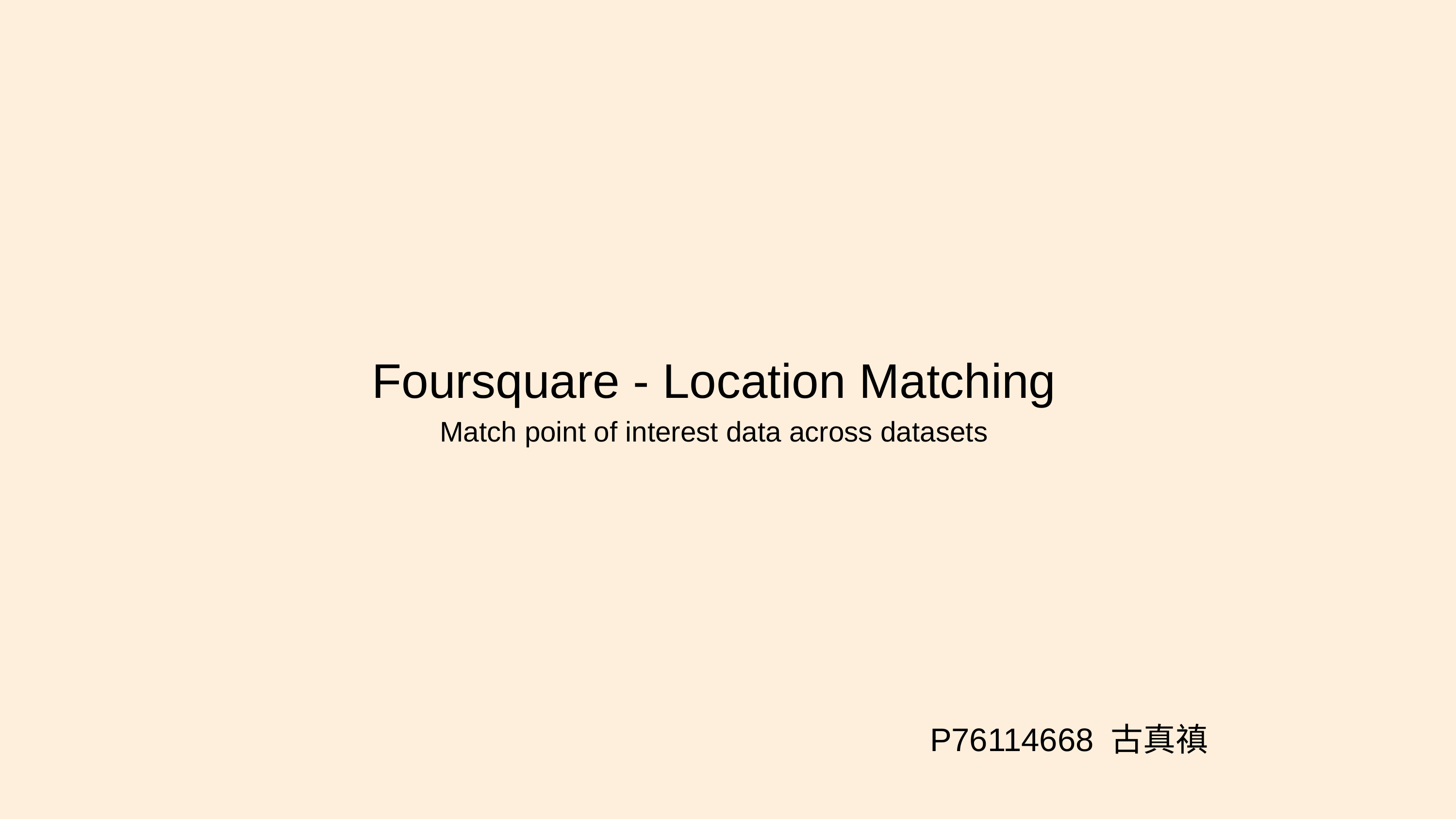

Foursquare - Location Matching
Match point of interest data across datasets

P76114668 古真禛